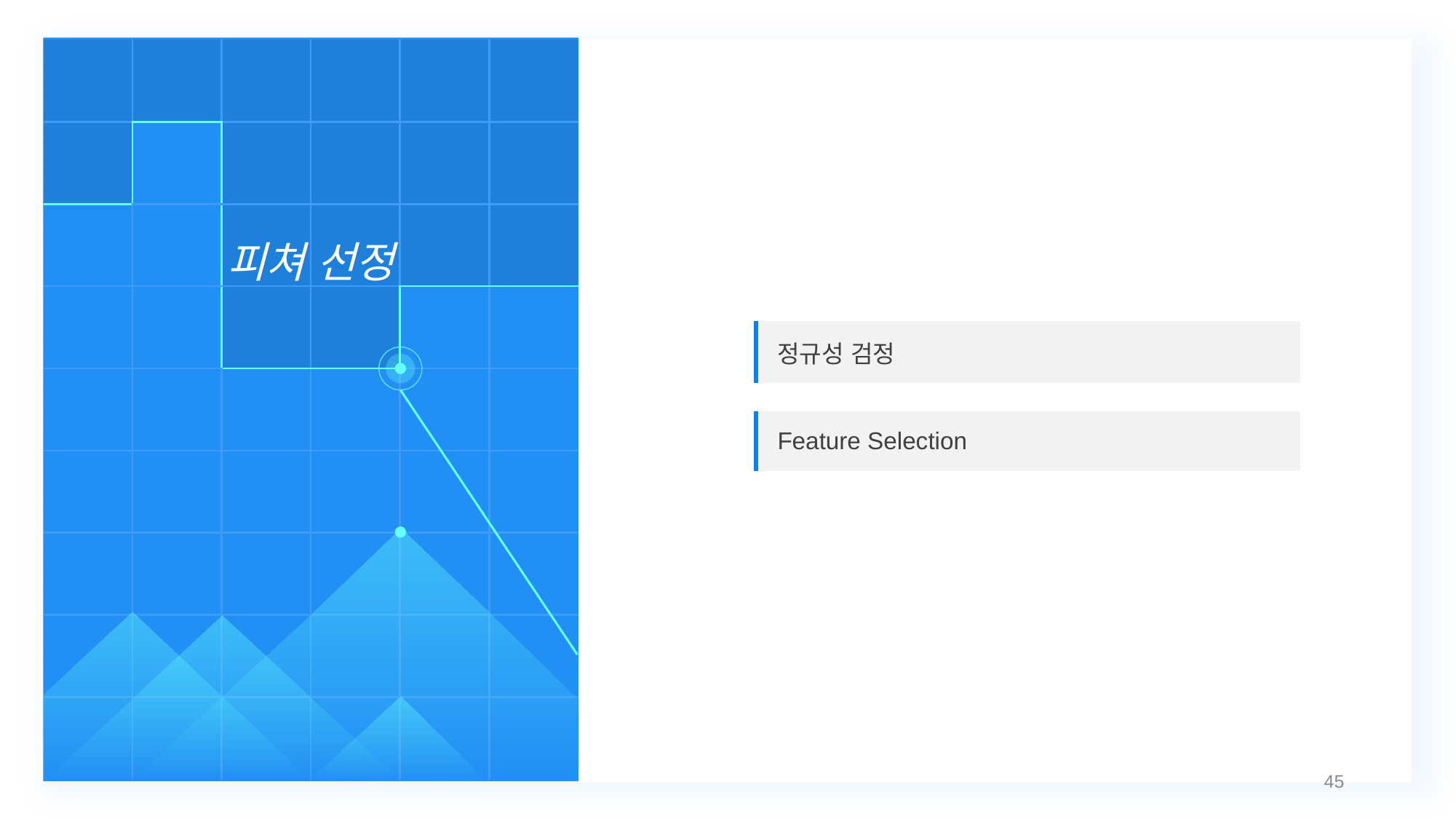

|  |  |  |  |  |  |
| --- | --- | --- | --- | --- | --- |
|  |  |  |  |  |  |
|  |  |  |  |  |  |
|  |  |  |  |  |  |
|  |  |  |  |  |  |
|  |  |  |  |  |  |
|  |  |  |  |  |  |
|  |  |  |  |  |  |
|  |  |  |  |  |  |
피쳐 선정
| 정규성 검정 |
| --- |
|  |
| Feature Selection |

45